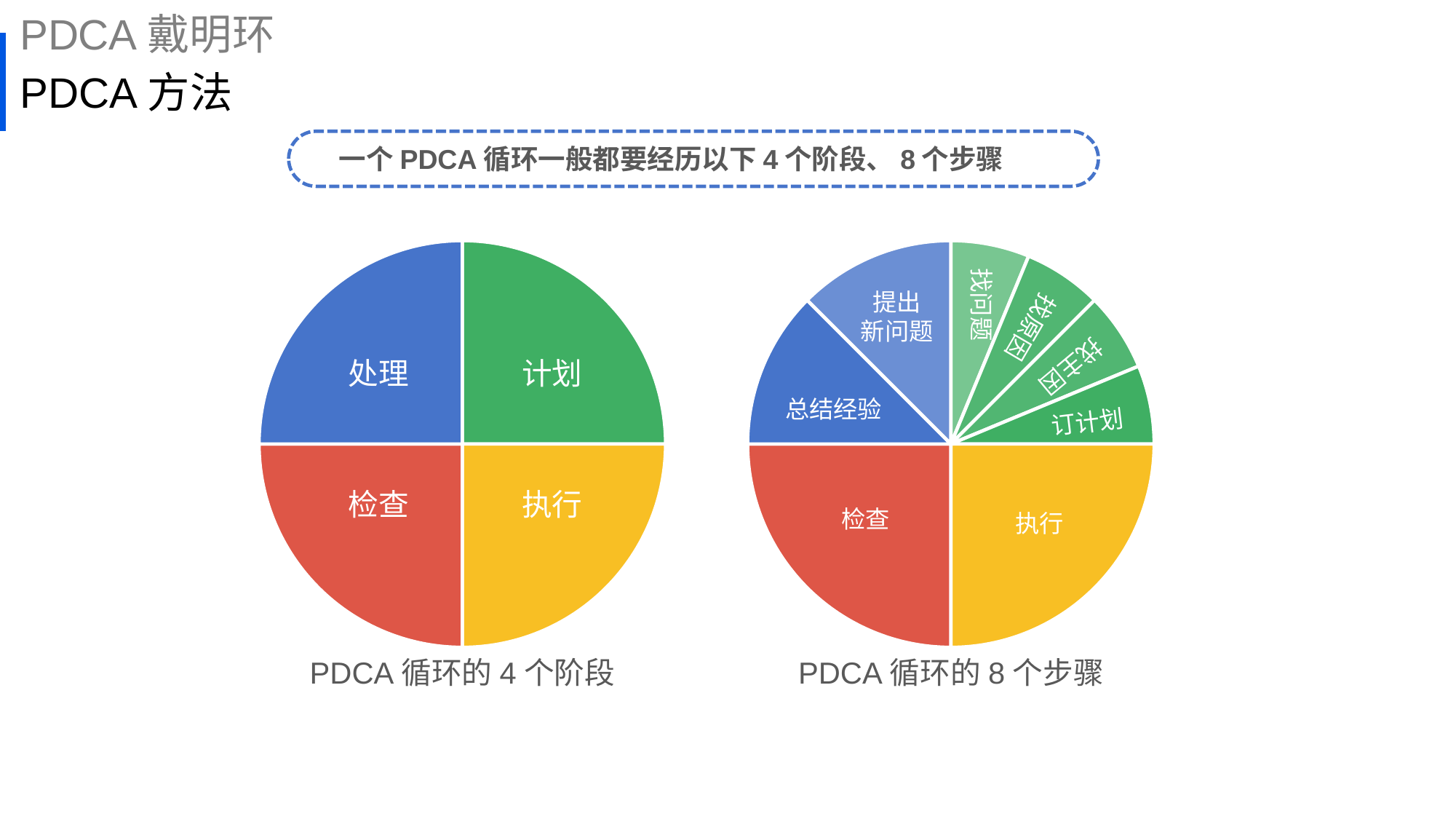

PDCA戴明环
# PDCA方法

一个PDCA循环一般都要经历以下4个阶段、8个步骤

### Chart

| Category | 销售额 |
|---|---|
| 第一季度 | 1.0 |
| 第二季度 | 1.0 |
| 第三季度 | 1.0 |
| 第四季度 | 1.0 |
处理
计划
检查
执行
PDCA循环的4个阶段

### Chart

| Category | 销售额 |
|---|---|
| 第一季度 | 1.0 |
| 第二季度 | 1.0 |
| 第三季度 | 1.0 |
| 第四季度 | 1.0 |
| 第四季度 | 4.0 |
| 第四季度 | 4.0 |
| 第四季度 | 2.0 |
| 第四季度 | 2.0 |
找问题
找原因
提出
新问题
找主因
总结经验
订计划
检查
执行
PDCA循环的8个步骤